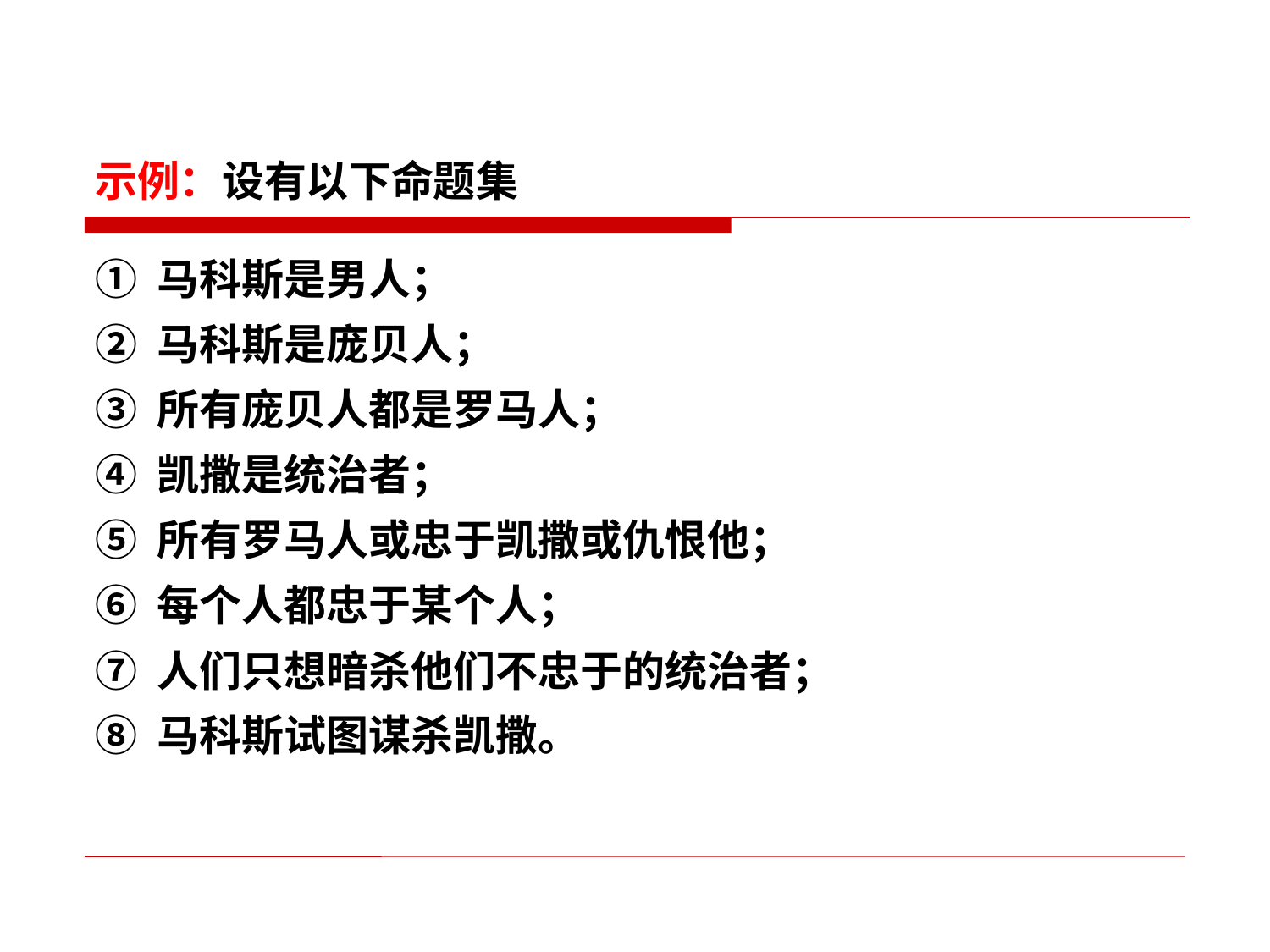

示例：设有以下命题集
① 马科斯是男人；
② 马科斯是庞贝人；
③ 所有庞贝人都是罗马人；
④ 凯撒是统治者；
⑤ 所有罗马人或忠于凯撒或仇恨他；
⑥ 每个人都忠于某个人；
⑦ 人们只想暗杀他们不忠于的统治者；
⑧ 马科斯试图谋杀凯撒。